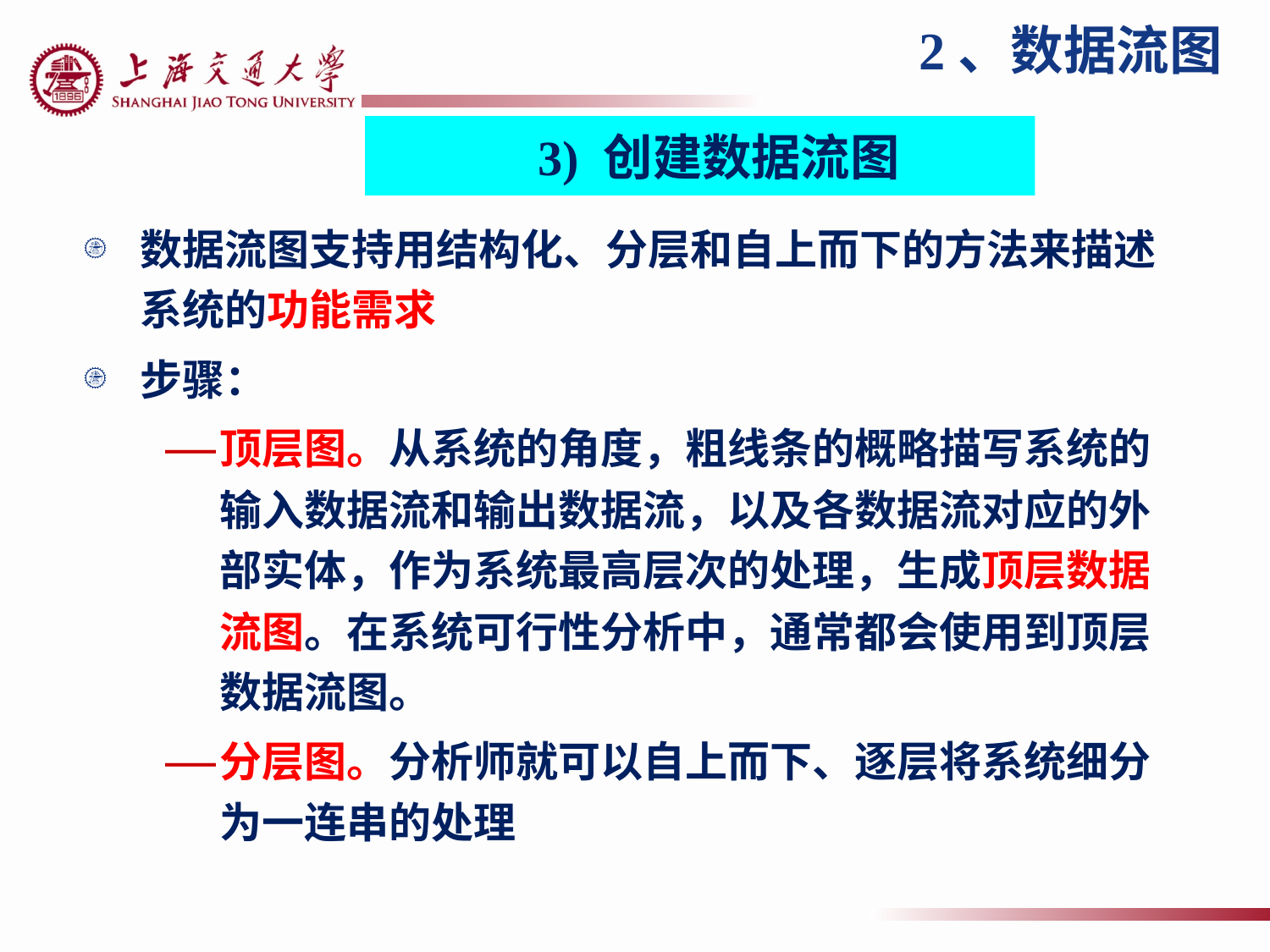

2、数据流图
3) 创建数据流图
数据流图支持用结构化、分层和自上而下的方法来描述系统的功能需求
步骤：
顶层图。从系统的角度，粗线条的概略描写系统的输入数据流和输出数据流，以及各数据流对应的外部实体，作为系统最高层次的处理，生成顶层数据流图。在系统可行性分析中，通常都会使用到顶层数据流图。
分层图。分析师就可以自上而下、逐层将系统细分为一连串的处理